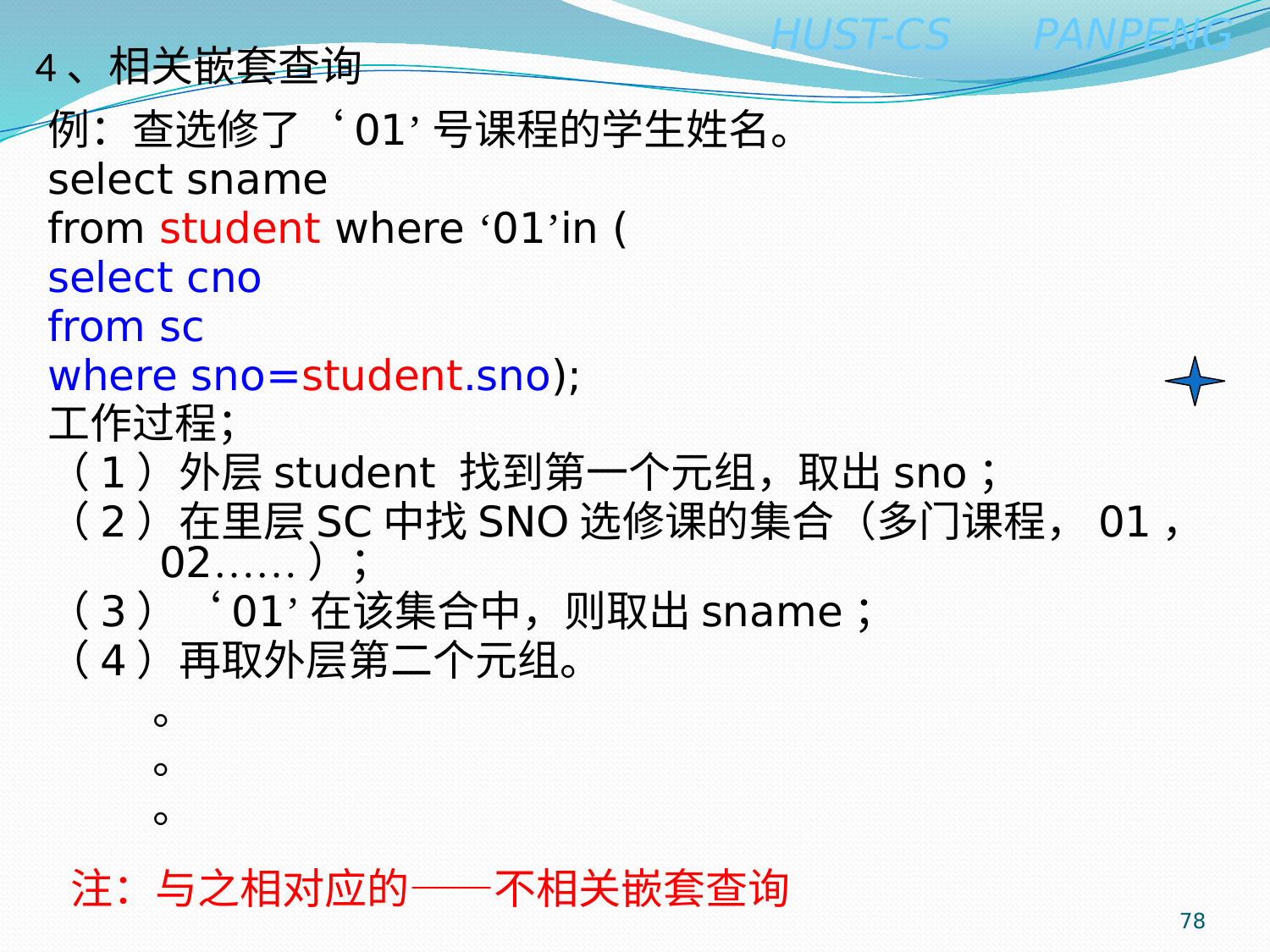

# 4、相关嵌套查询
例：查选修了‘01’号课程的学生姓名。
select sname
from student where ‘01’in (
select cno
from sc
where sno=student.sno);
工作过程；
（1）外层student 找到第一个元组，取出sno；
（2）在里层SC中找SNO选修课的集合（多门课程，01，02……）；
（3）‘01’在该集合中，则取出sname；
（4）再取外层第二个元组。
          。
          。
          。

注：与之相对应的——不相关嵌套查询
78